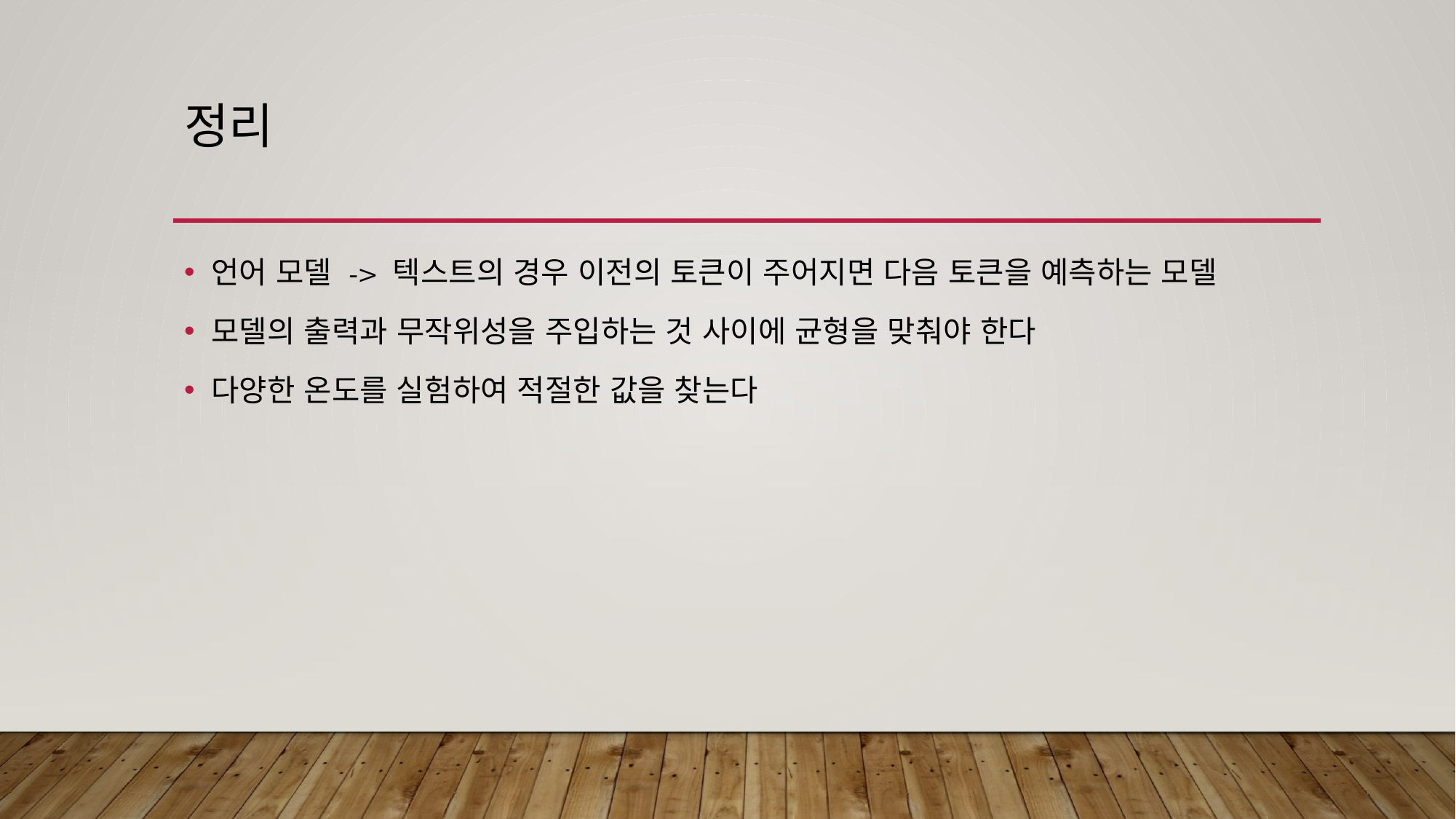

# 정리
언어 모델 -> 텍스트의 경우 이전의 토큰이 주어지면 다음 토큰을 예측하는 모델
모델의 출력과 무작위성을 주입하는 것 사이에 균형을 맞춰야 한다
다양한 온도를 실험하여 적절한 값을 찾는다